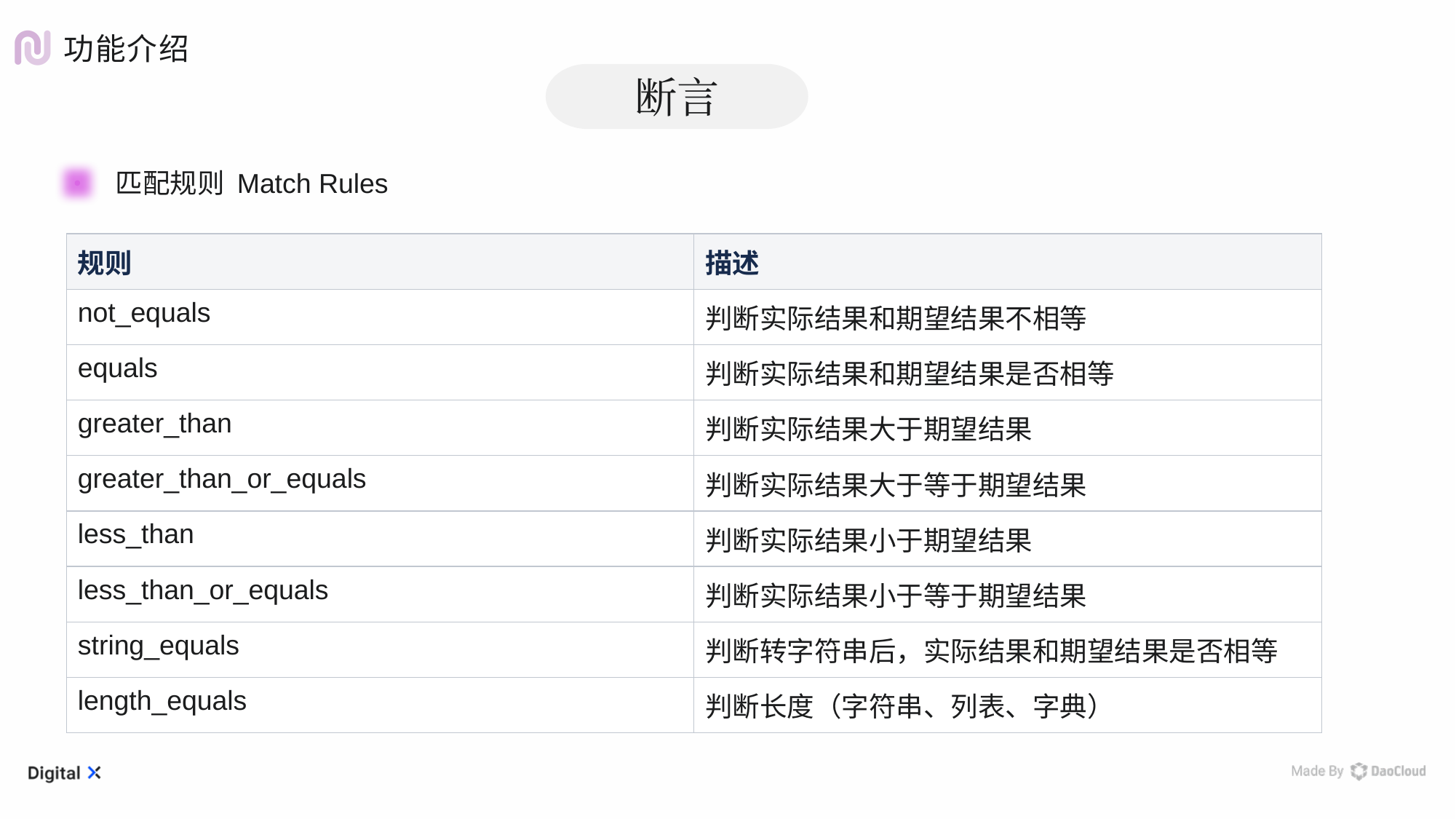

功能介绍
断言
匹配规则 Match Rules

| 规则 | 描述 |
| --- | --- |
| not\_equals | 判断实际结果和期望结果不相等 |
| equals | 判断实际结果和期望结果是否相等 |
| greater\_than | 判断实际结果大于期望结果 |
| greater\_than\_or\_equals | 判断实际结果大于等于期望结果 |
| less\_than | 判断实际结果小于期望结果 |
| less\_than\_or\_equals | 判断实际结果小于等于期望结果 |
| string\_equals | 判断转字符串后，实际结果和期望结果是否相等 |
| length\_equals | 判断长度（字符串、列表、字典） |